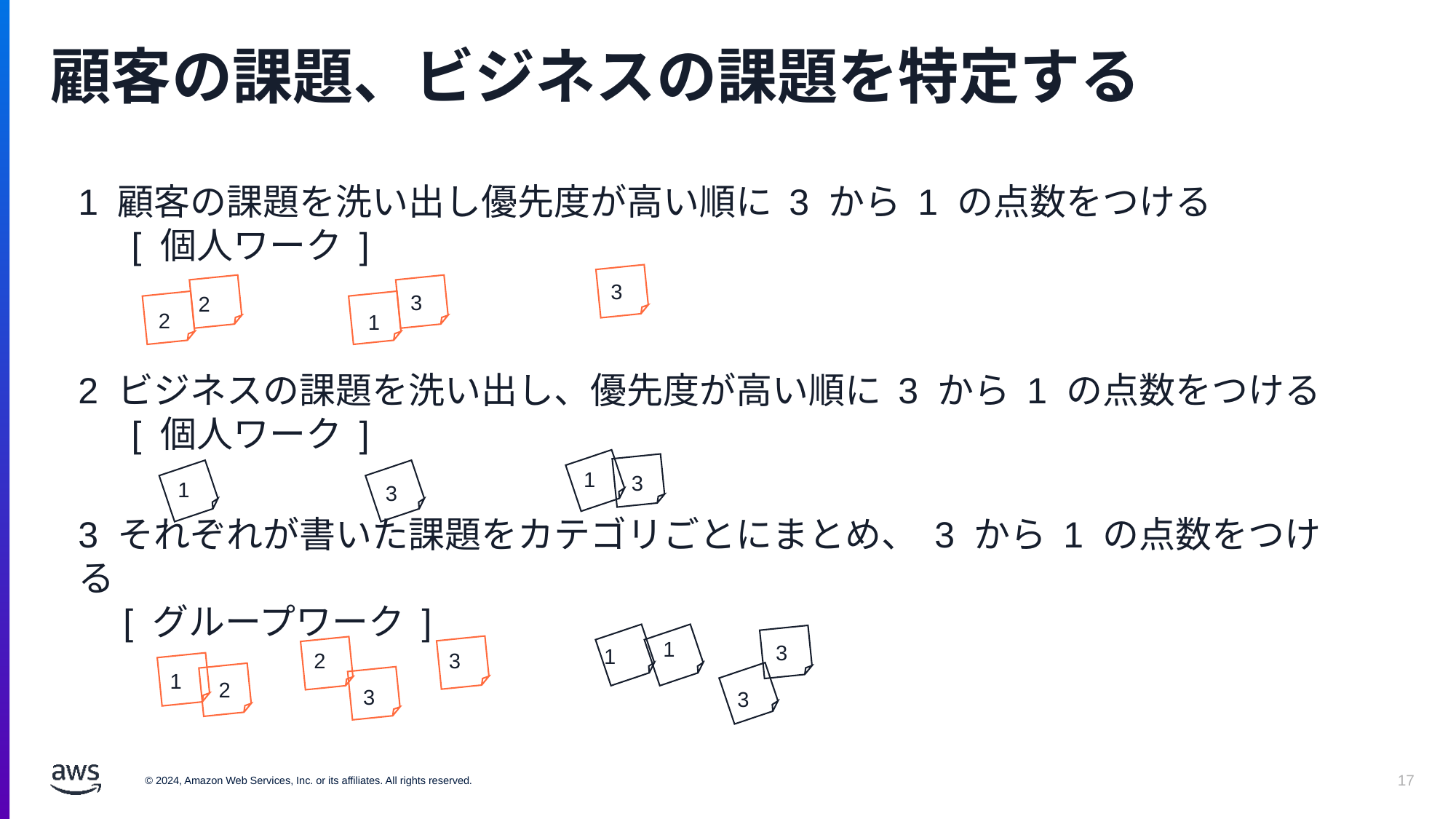

# 顧客の課題、ビジネスの課題を特定する
1 顧客の課題を洗い出し優先度が高い順に 3 から 1 の点数をつける
　 [ 個人ワーク ]

3

3
2

2
1
2 ビジネスの課題を洗い出し、優先度が高い順に 3 から 1 の点数をつける
　 [ 個人ワーク ]

1
3

1
3
3 それぞれが書いた課題をカテゴリごとにまとめ、 3 から 1 の点数をつける
　[ グループワーク ]

1

3
1

3
2

1

2
3
3
17